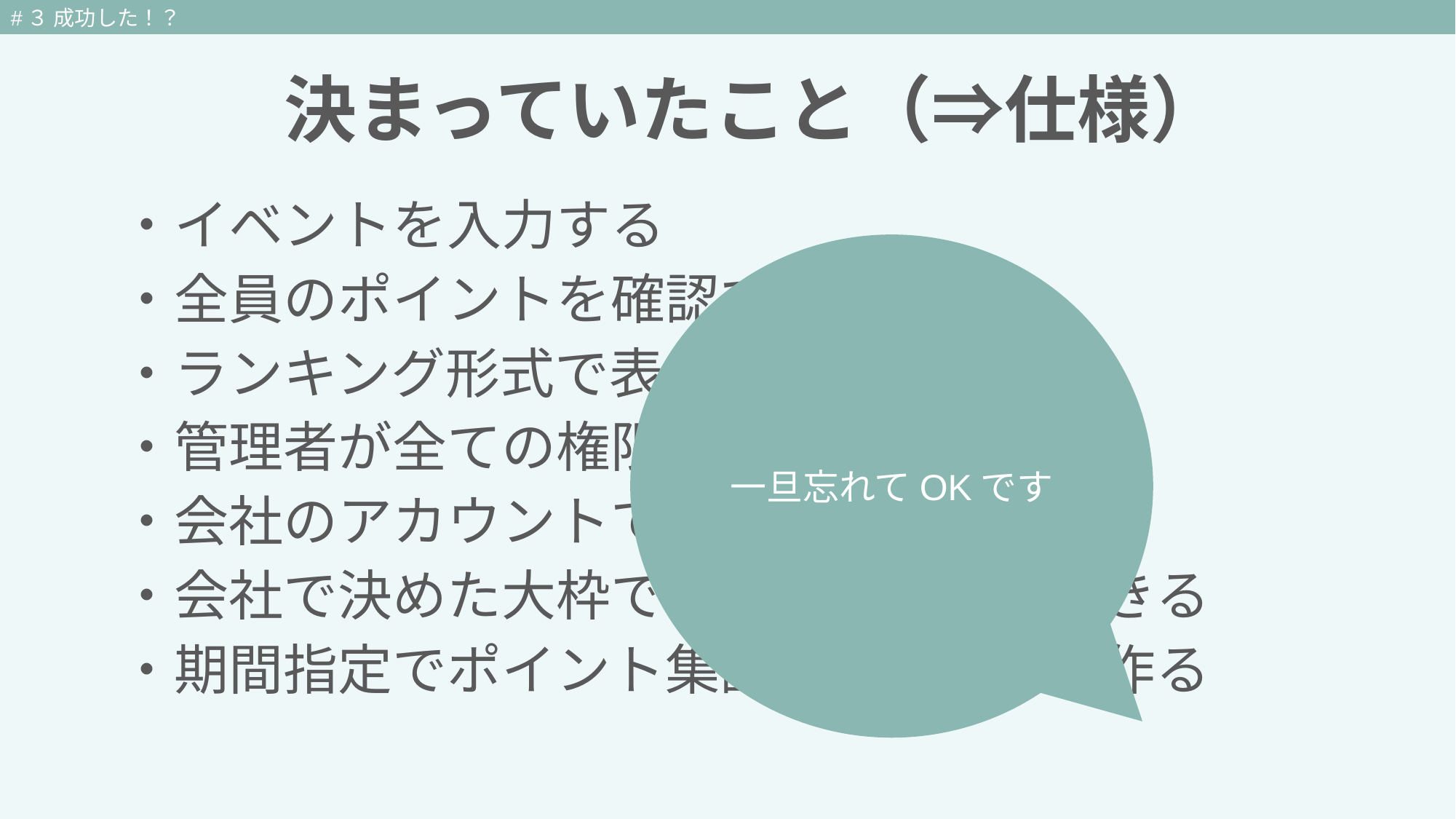

#３ 成功した！？
 決まっていたこと（⇒仕様）
・イベントを入力する
・全員のポイントを確認できる
・ランキング形式で表示できる
・管理者が全ての権限を持っている
・会社のアカウントで SSO 認証できる
・会社で決めた大枠でポイントを登録できる
・期間指定でポイント集計できる機能を作る
一旦忘れてOKです